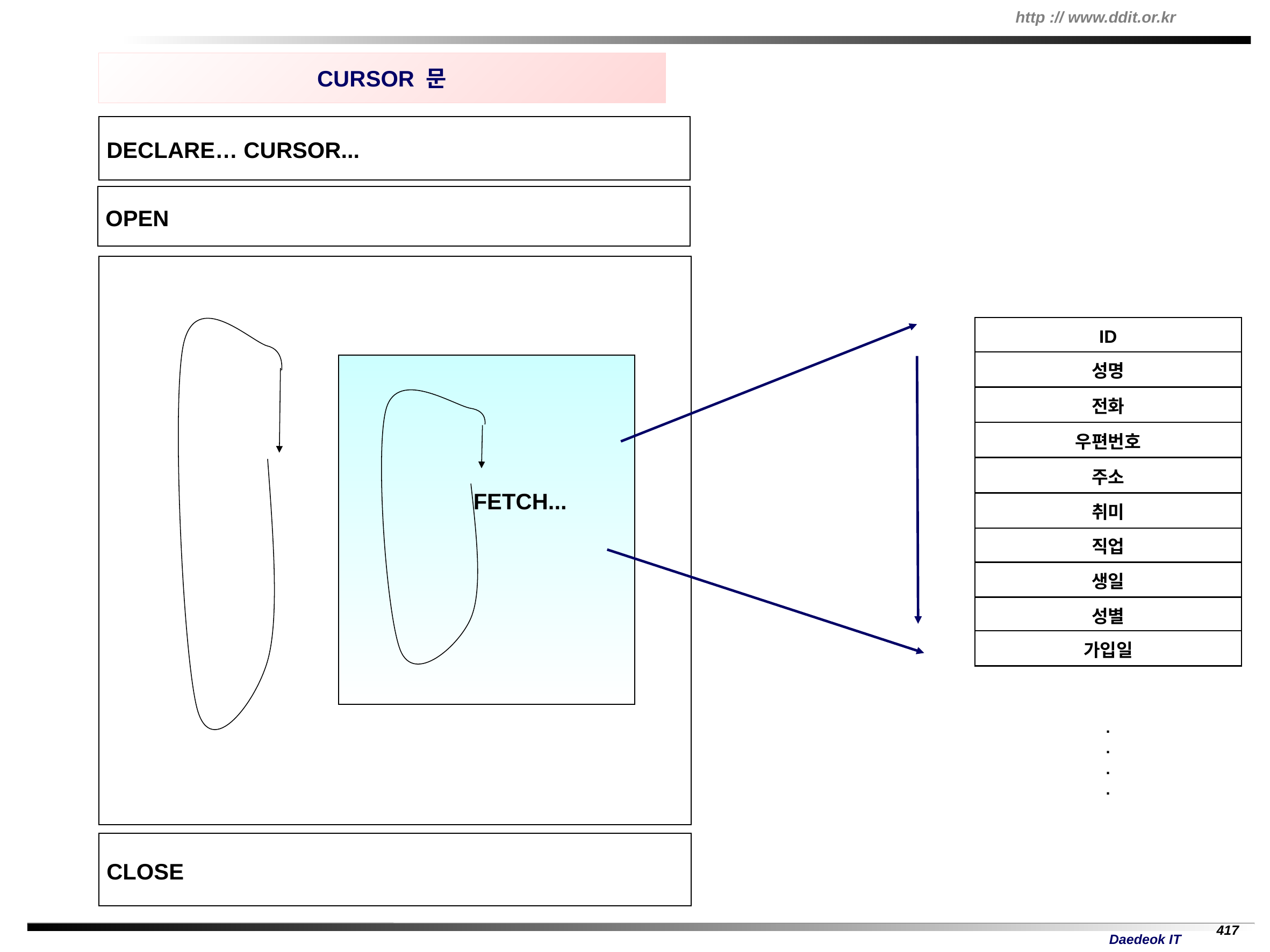

CURSOR 문
DECLARE… CURSOR...
OPEN

ID

성명

전화
우편번호

주소
FETCH...
취미
직업

생일
성별
가입일
.
.
.
.
CLOSE